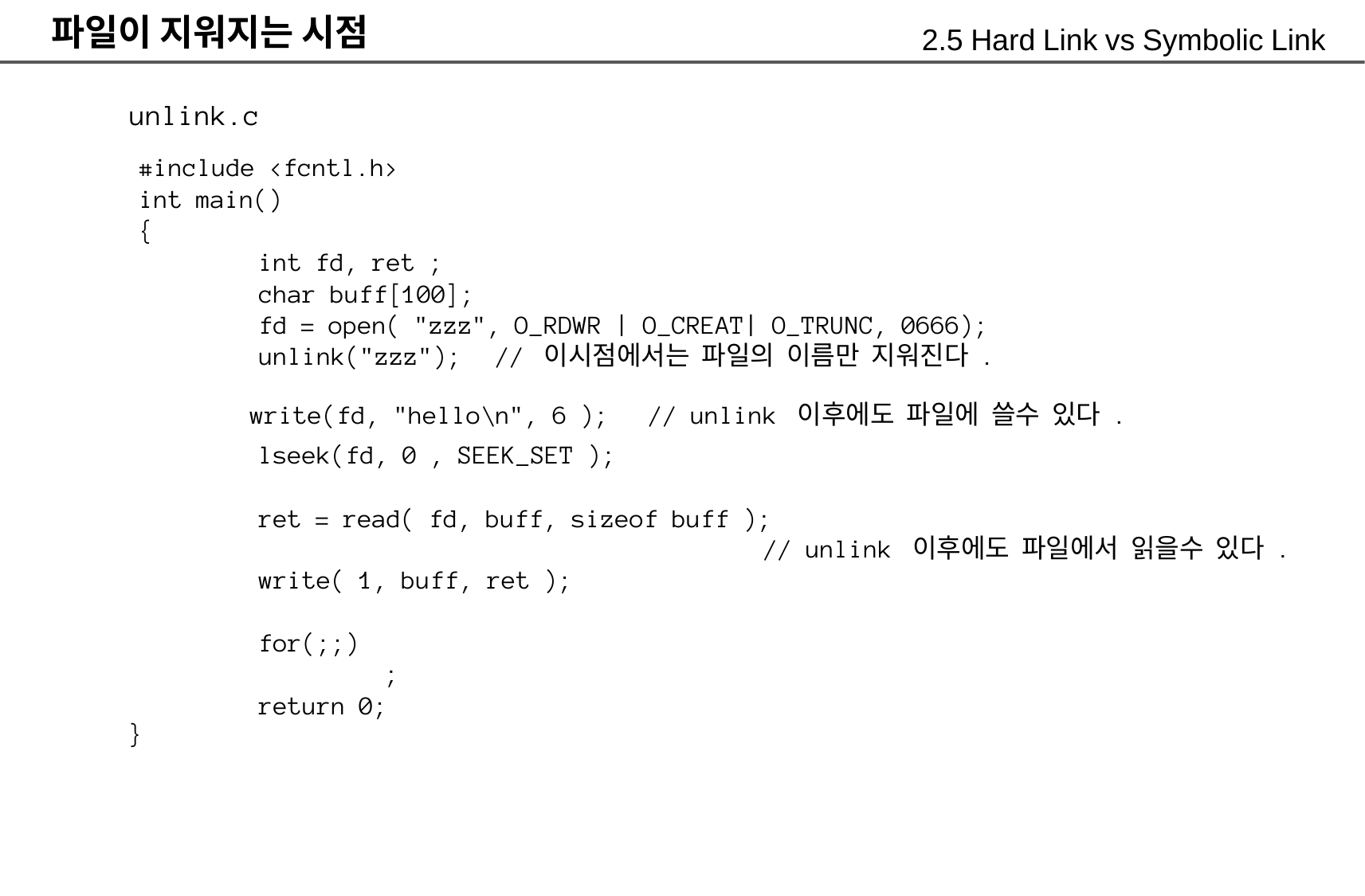

파일이 지워지는 시점
2.5 Hard Link vs Symbolic Link

unlink.c

	#include  <fcntl.h>
	int  main()
	{
		int  fd,  ret  ;
		char  buff[100];
		fd  =  open(  "zzz",  O_RDWR  |  O_CREAT|  O_TRUNC,  0666);
		unlink("zzz");     //  이시점에서는  파일의  이름만  지워진다 .

//  unlink  이후에도  파일에  쓸수  있다 .
write(fd,  "hello\n",  6  );
lseek(fd,  0  ,  SEEK_SET  );

ret  =  read(  fd,  buff,  sizeof  buff  );
		//  unlink  이후에도  파일에서  읽을수  있다 .
write(  1,  buff,  ret  );

for(;;)
	;
return  0;
}